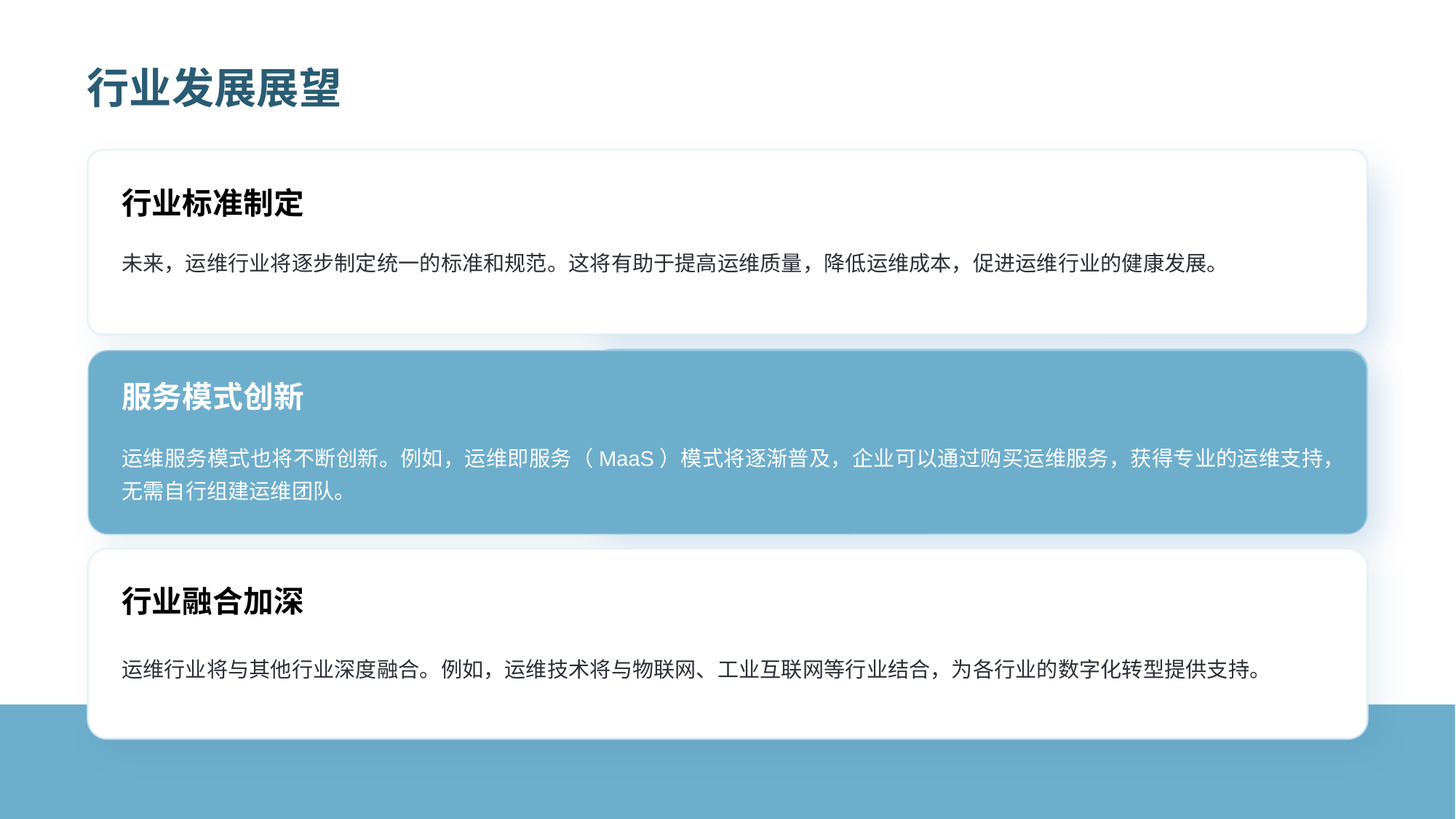

行业发展展望

行业标准制定
未来，运维行业将逐步制定统一的标准和规范。这将有助于提高运维质量，降低运维成本，促进运维行业的健康发展。

服务模式创新
运维服务模式也将不断创新。例如，运维即服务（MaaS）模式将逐渐普及，企业可以通过购买运维服务，获得专业的运维支持，无需自行组建运维团队。

行业融合加深
运维行业将与其他行业深度融合。例如，运维技术将与物联网、工业互联网等行业结合，为各行业的数字化转型提供支持。